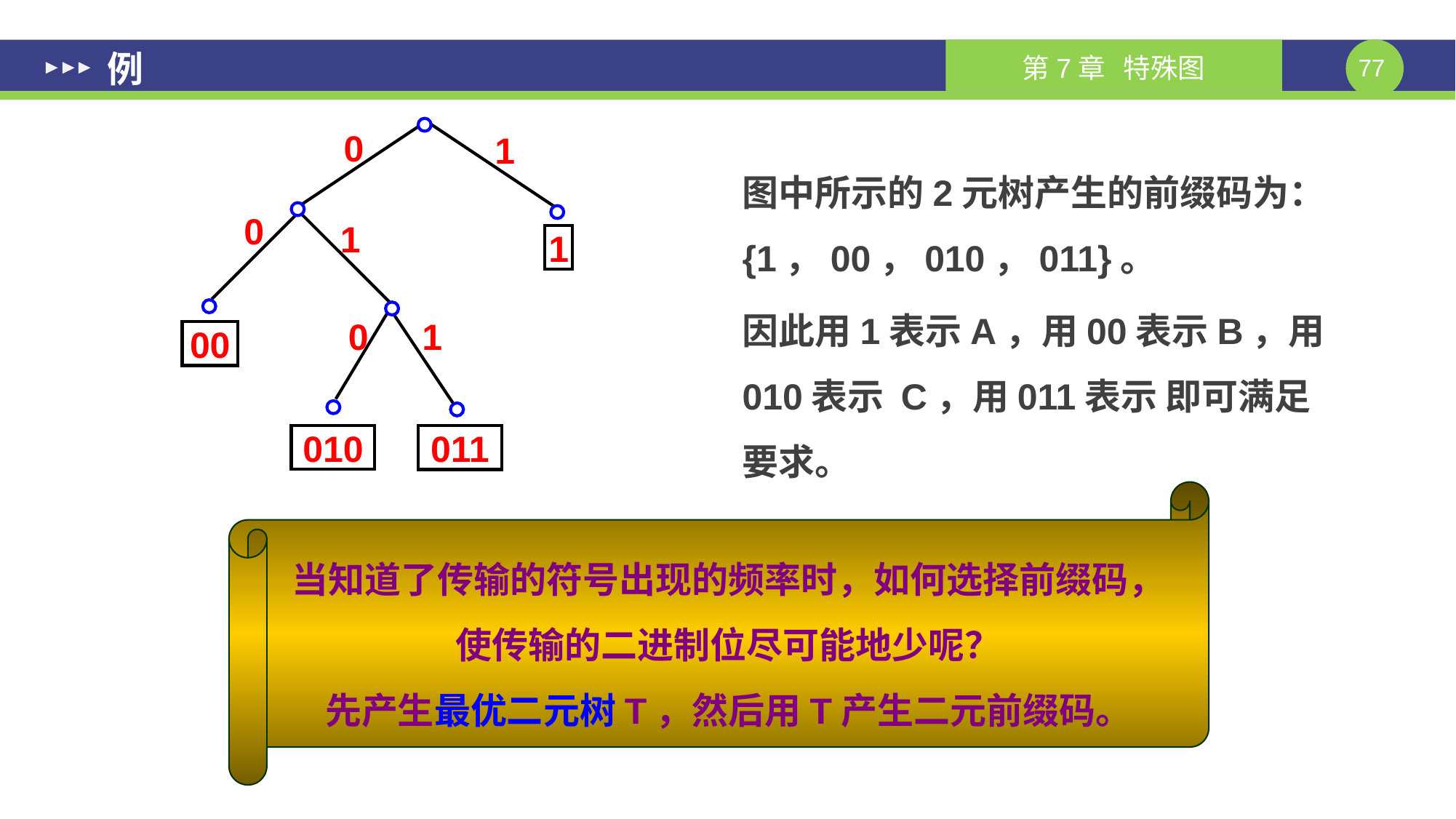

# 例

0
1

0

1
1

0
1

00

010
011
图中所示的2元树产生的前缀码为：{1，00，010，011}。
因此用1表示A，用00表示B，用010表示 C，用011表示 即可满足要求。
当知道了传输的符号出现的频率时，如何选择前缀码，使传输的二进制位尽可能地少呢？
先产生最优二元树T，然后用T产生二元前缀码。